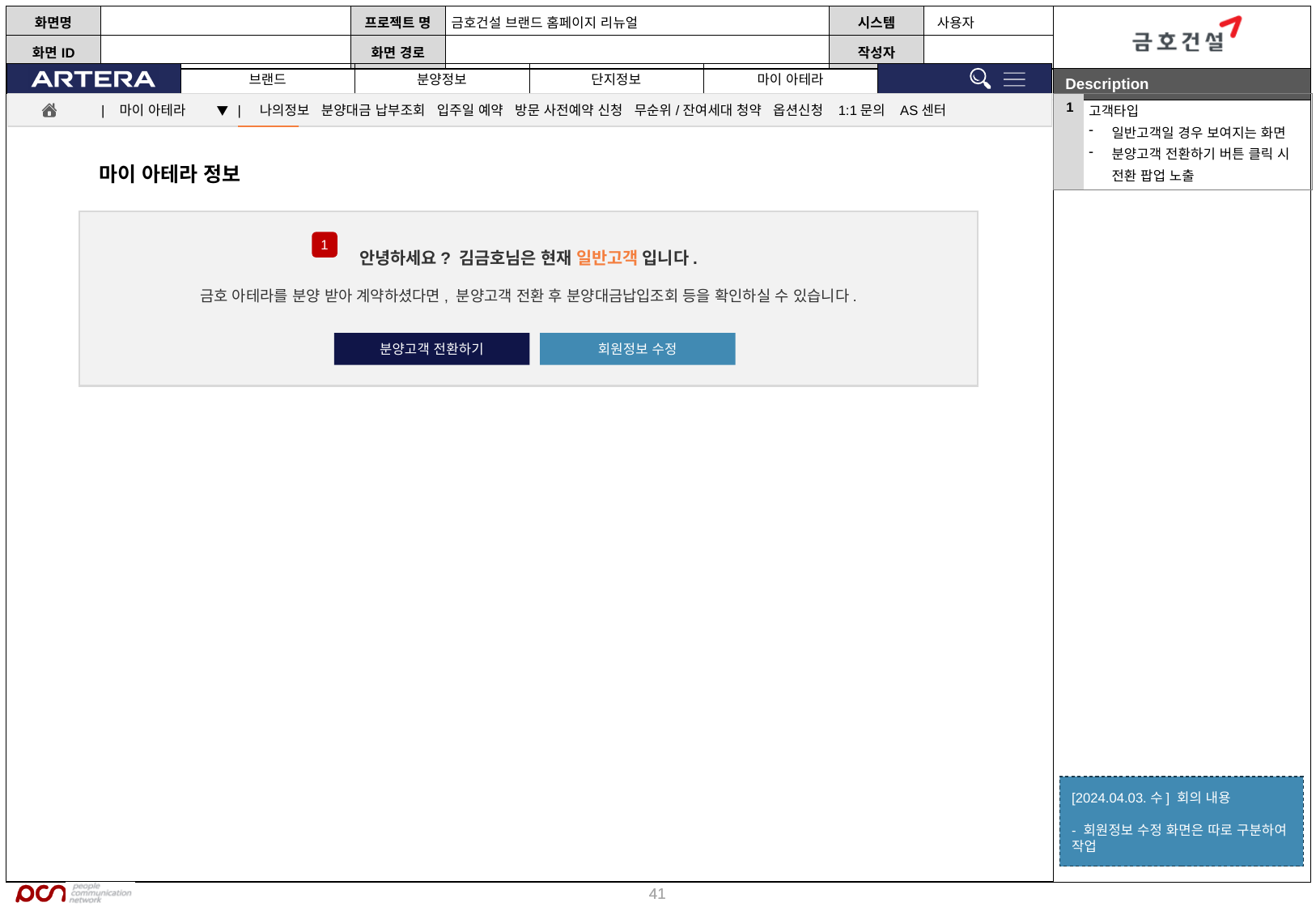

| 1 | 고객타입 일반고객일 경우 보여지는 화면 분양고객 전환하기 버튼 클릭 시 전환 팝업 노출 |
| --- | --- |
|   마이 아테라        ▼  |    나의정보   분양대금 납부조회   입주일 예약   방문 사전예약 신청   무순위/잔여세대 청약   옵션신청   1:1문의   AS센터

마이 아테라 정보

1
안녕하세요? 김금호님은 현재 일반고객 입니다.

금호 아테라를 분양 받아 계약하셨다면, 분양고객 전환 후 분양대금납입조회 등을 확인하실 수 있습니다.
분양고객 전환하기
회원정보 수정
[2024.04.03.수] 회의 내용
- 회원정보 수정 화면은 따로 구분하여 작업